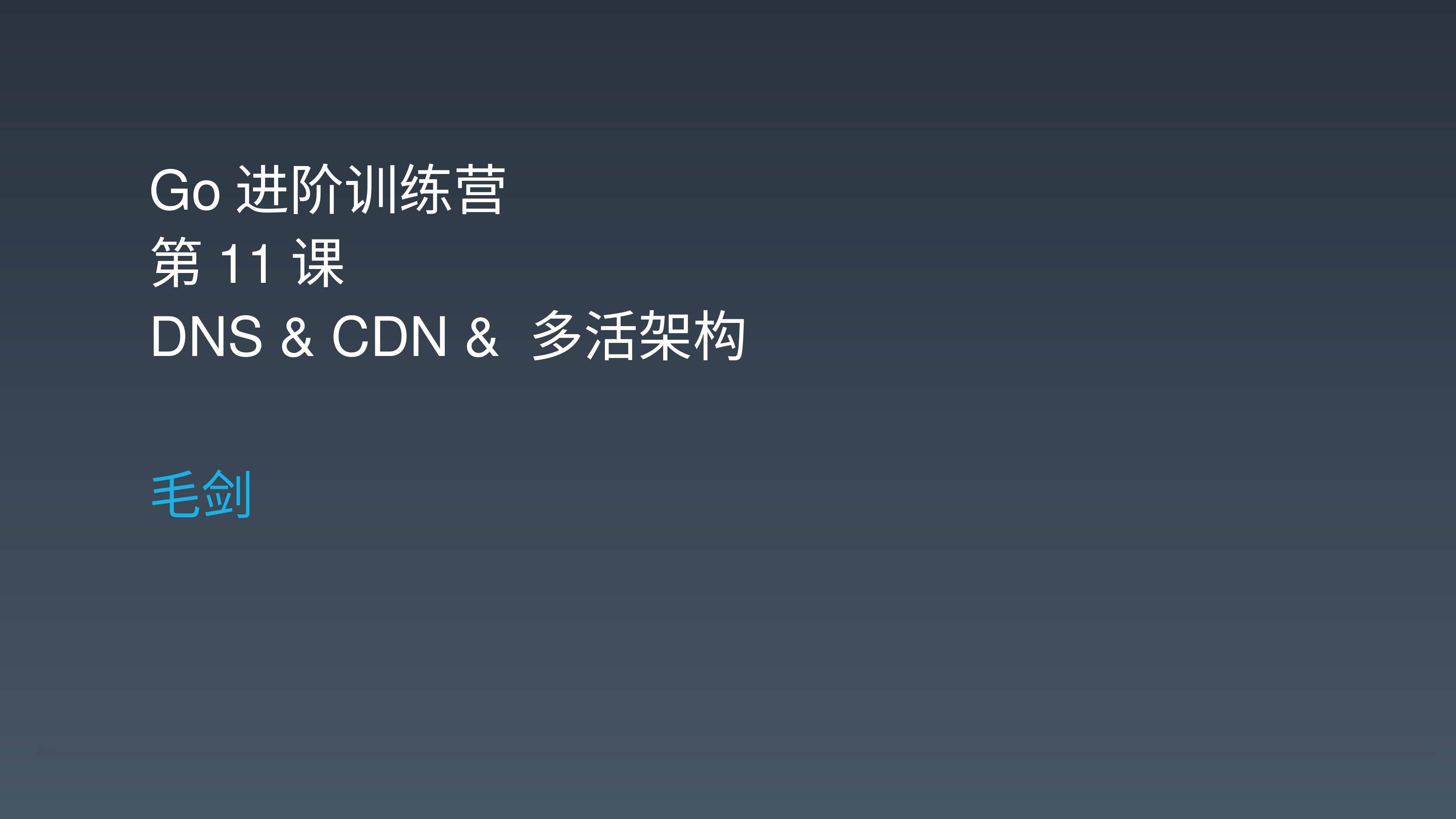

Go进阶训练营
第11课
DNS & CDN & 多活架构
毛剑